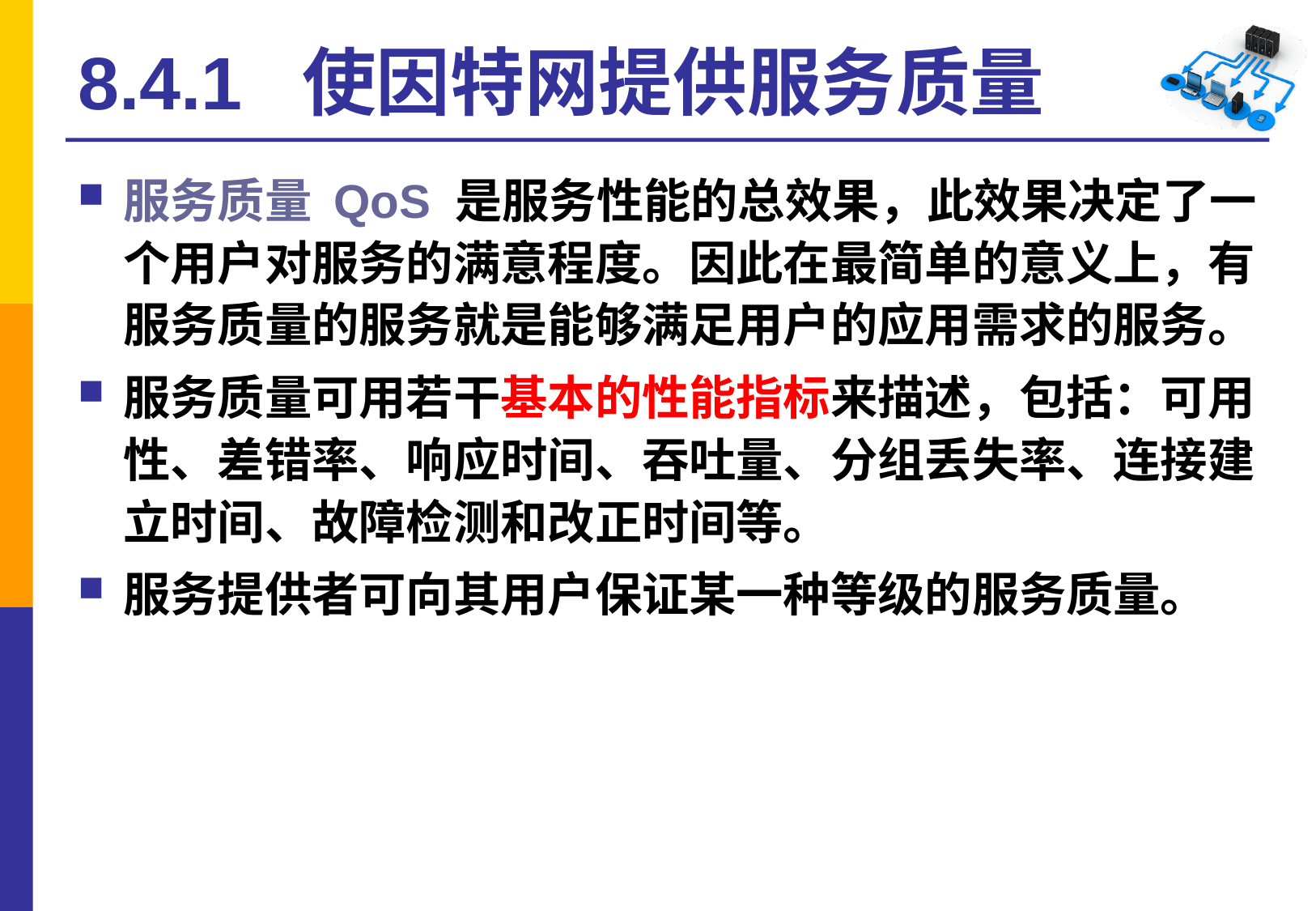

# 8.4.1  使因特网提供服务质量
服务质量 QoS 是服务性能的总效果，此效果决定了一个用户对服务的满意程度。因此在最简单的意义上，有服务质量的服务就是能够满足用户的应用需求的服务。
服务质量可用若干基本的性能指标来描述，包括：可用性、差错率、响应时间、吞吐量、分组丢失率、连接建立时间、故障检测和改正时间等。
服务提供者可向其用户保证某一种等级的服务质量。